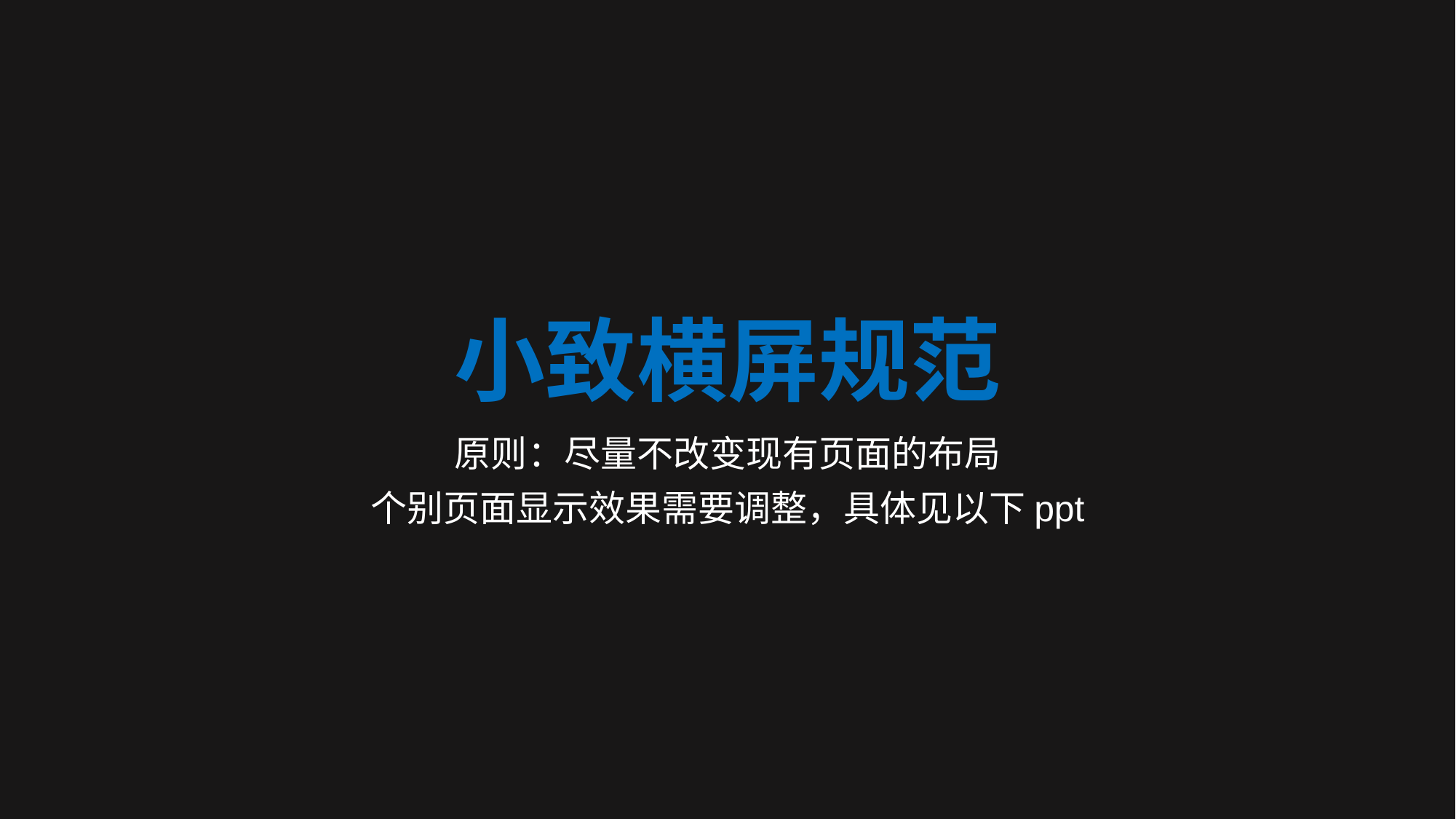

# 小致横屏规范
原则：尽量不改变现有页面的布局
个别页面显示效果需要调整，具体见以下ppt